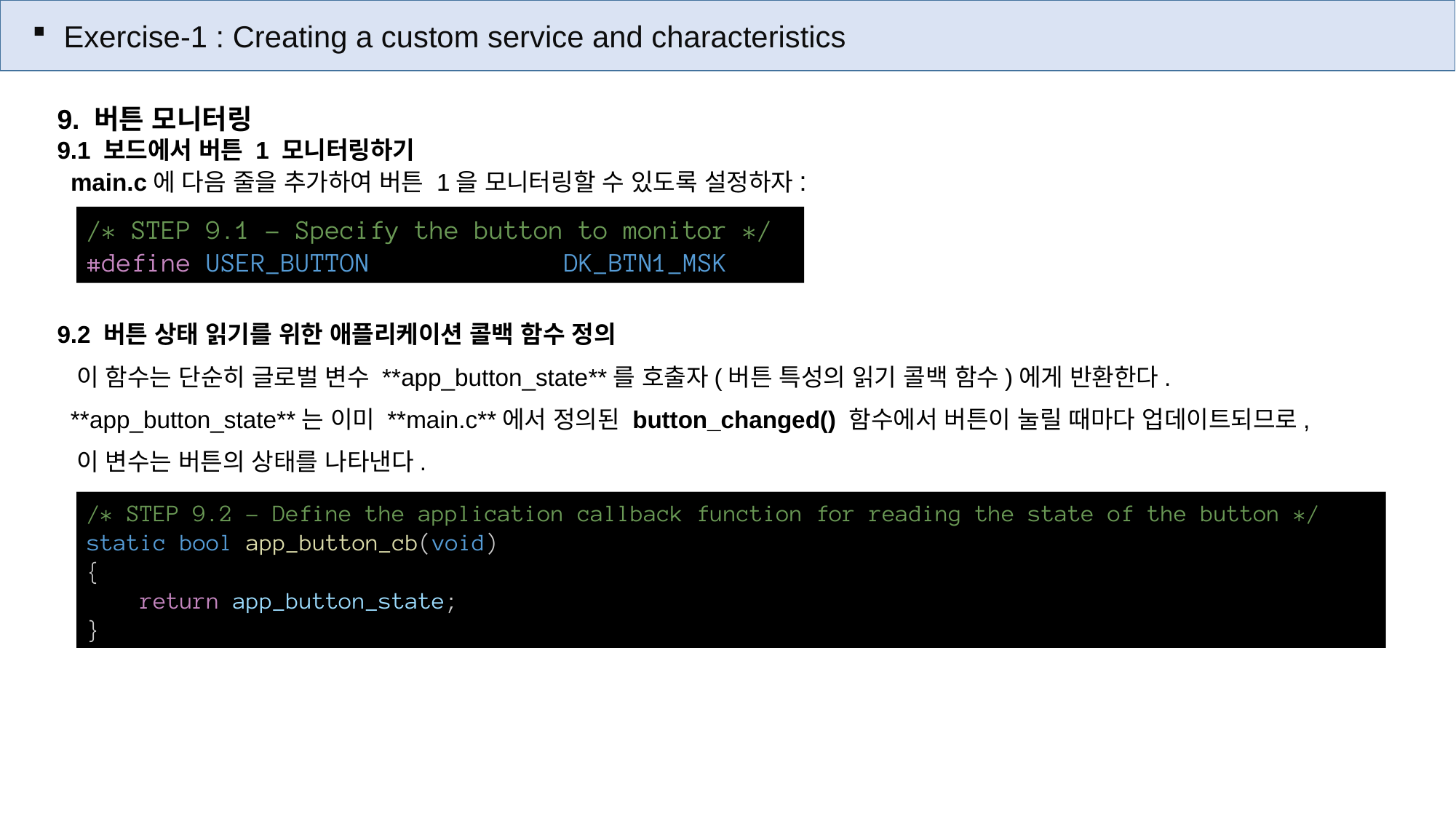

Exercise-1 : Creating a custom service and characteristics
9. 버튼 모니터링
9.1 보드에서 버튼 1 모니터링하기
  main.c에 다음 줄을 추가하여 버튼 1을 모니터링할 수 있도록 설정하자:
/* STEP 9.1 - Specify the button to monitor */
#define USER_BUTTON             DK_BTN1_MSK
9.2 버튼 상태 읽기를 위한 애플리케이션 콜백 함수 정의
  이 함수는 단순히 글로벌 변수 **app_button_state**를 호출자(버튼 특성의 읽기 콜백 함수)에게 반환한다.
  **app_button_state**는 이미 **main.c**에서 정의된 button_changed() 함수에서 버튼이 눌릴 때마다 업데이트되므로,
  이 변수는 버튼의 상태를 나타낸다.
/* STEP 9.2 - Define the application callback function for reading the state of the button */
static bool app_button_cb(void)
{
    return app_button_state;
}